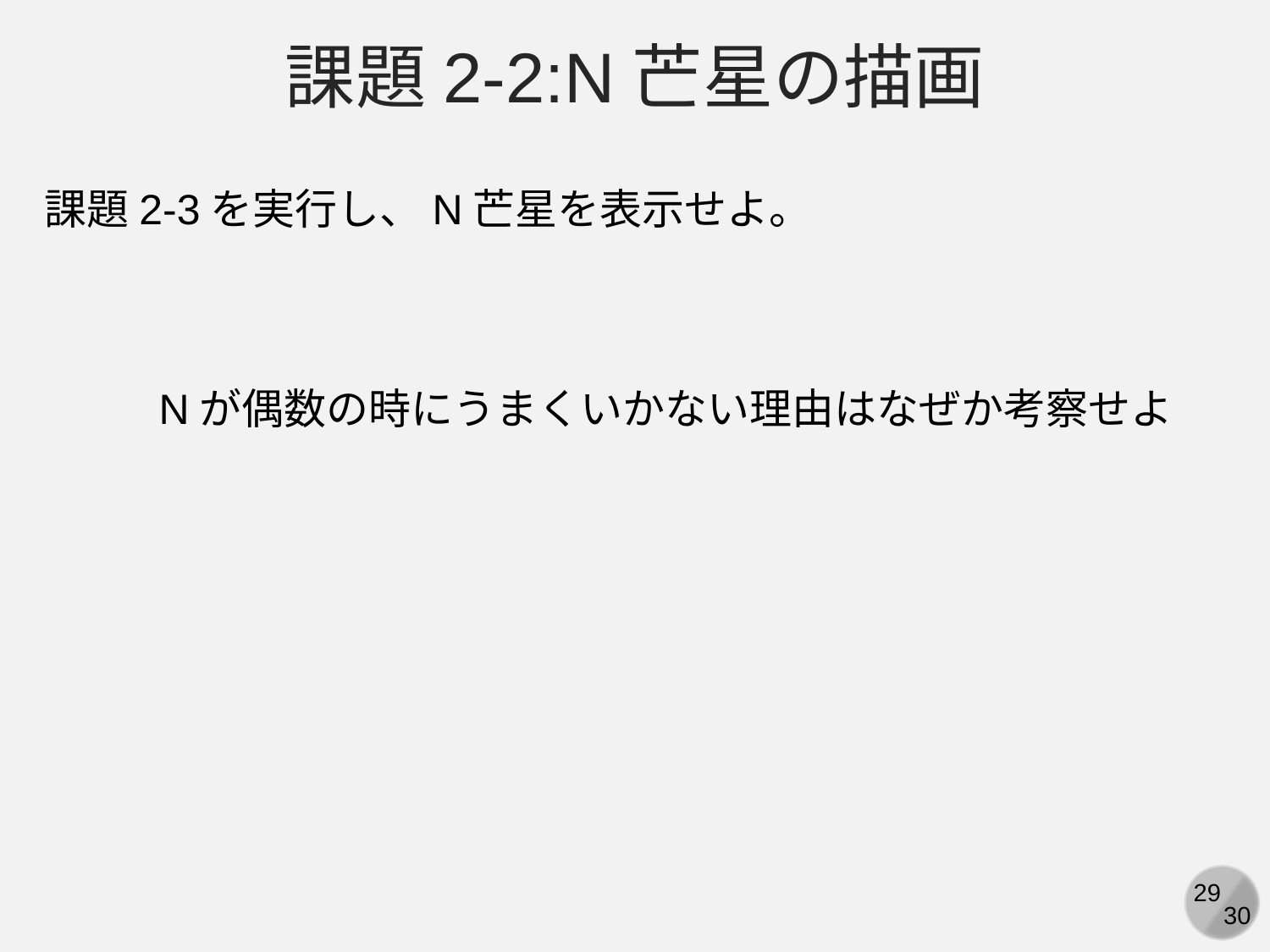

課題2-2:N芒星の描画
課題2-3を実行し、N芒星を表示せよ。
Nが偶数の時にうまくいかない理由はなぜか考察せよ